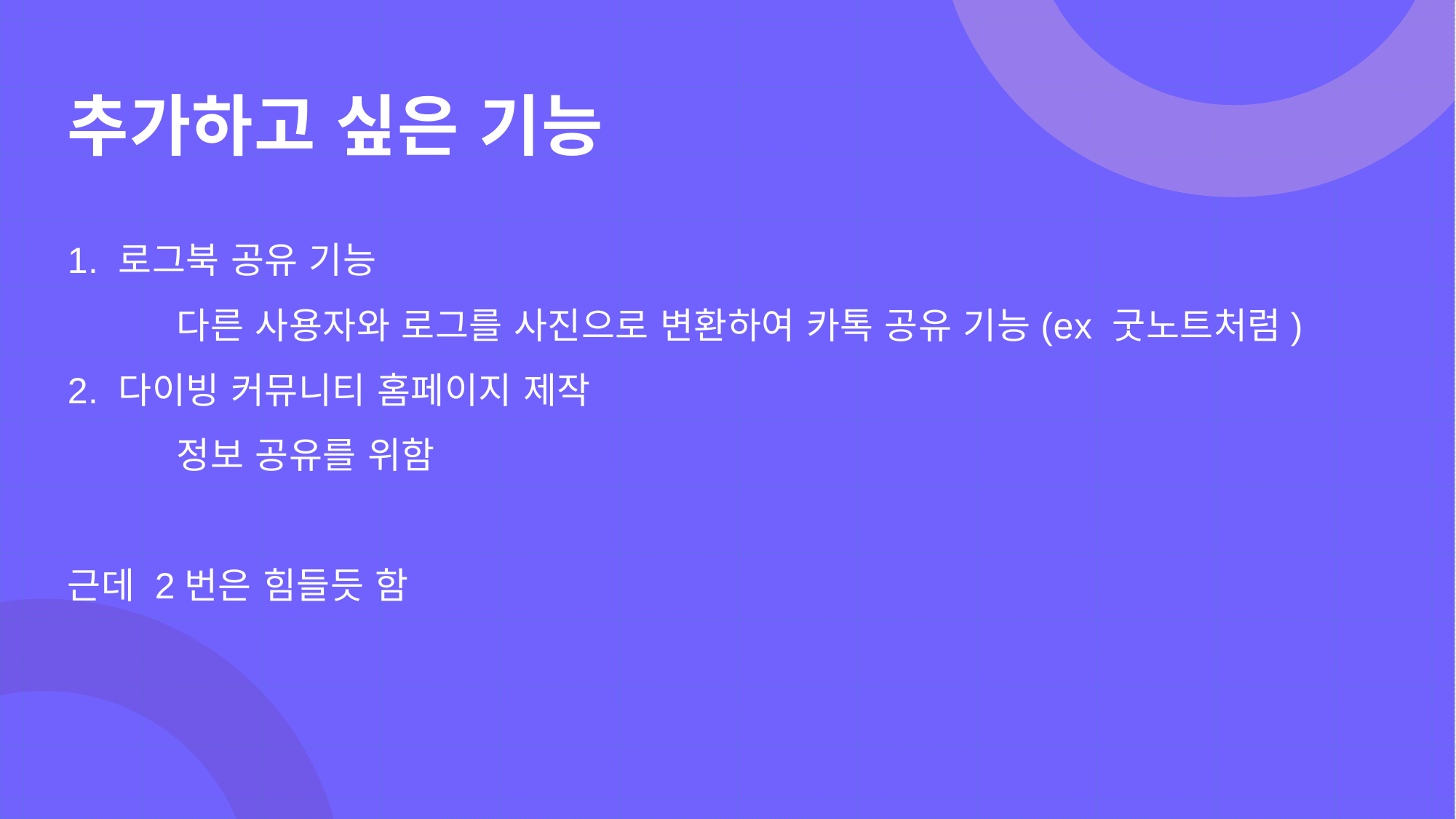

# 추가하고 싶은 기능
1. 로그북 공유 기능
	다른 사용자와 로그를 사진으로 변환하여 카톡 공유 기능(ex 굿노트처럼)
2. 다이빙 커뮤니티 홈페이지 제작
	정보 공유를 위함

근데 2번은 힘들듯 함